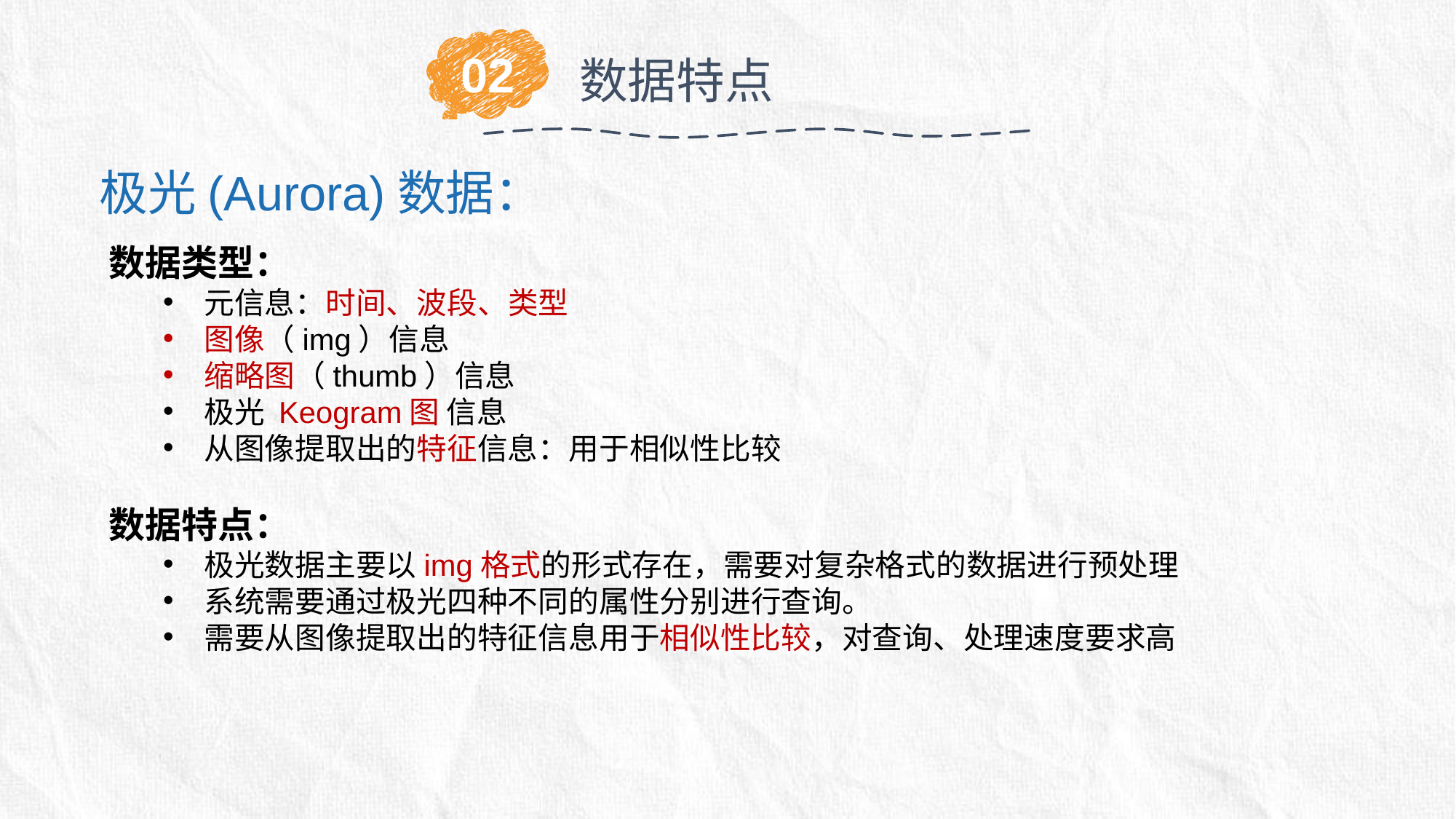

02
数据特点

	极光(Aurora)数据：
数据类型：
元信息：时间、波段、类型
图像（img）信息
缩略图（thumb）信息
极光 Keogram图 信息
从图像提取出的特征信息：用于相似性比较

数据特点：
极光数据主要以img格式的形式存在，需要对复杂格式的数据进行预处理
系统需要通过极光四种不同的属性分别进行查询。
需要从图像提取出的特征信息用于相似性比较，对查询、处理速度要求高